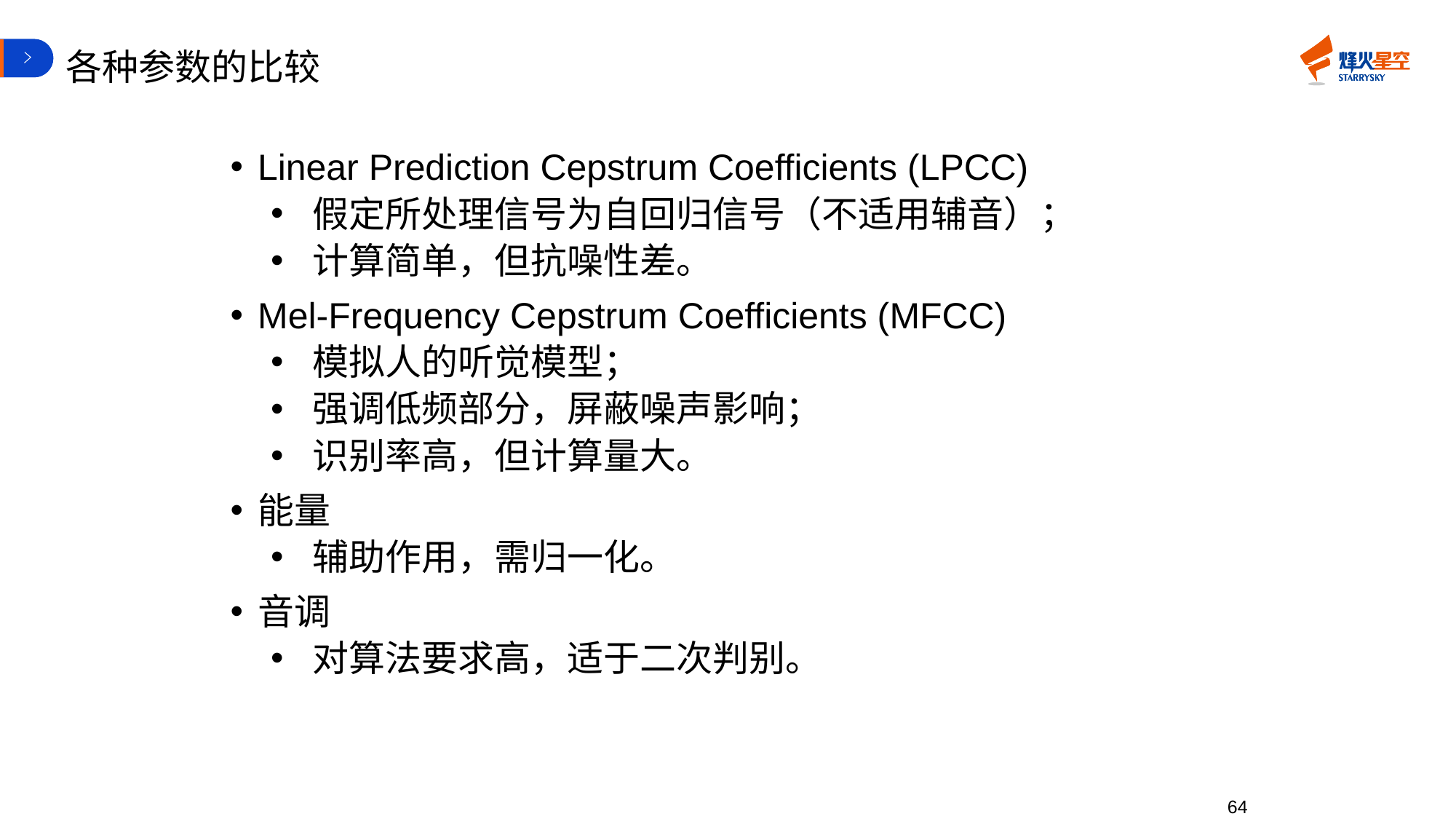

# 各种参数的比较
Linear Prediction Cepstrum Coefficients (LPCC)
假定所处理信号为自回归信号（不适用辅音）；
计算简单，但抗噪性差。
Mel-Frequency Cepstrum Coefficients (MFCC)
模拟人的听觉模型；
强调低频部分，屏蔽噪声影响；
识别率高，但计算量大。
能量
辅助作用，需归一化。
音调
对算法要求高，适于二次判别。
64